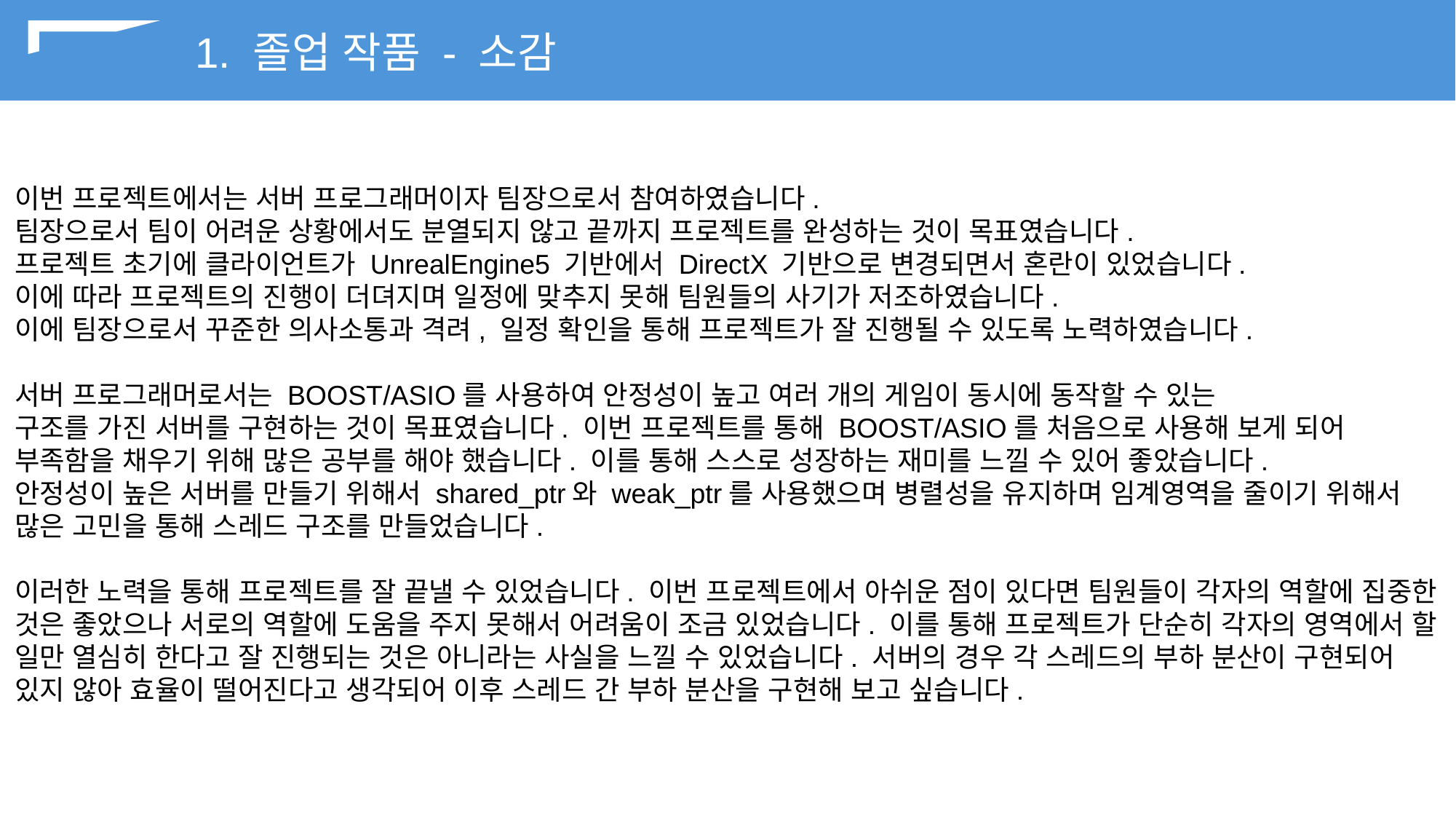

1. 졸업 작품 - 소감
이번 프로젝트에서는 서버 프로그래머이자 팀장으로서 참여하였습니다.
팀장으로서 팀이 어려운 상황에서도 분열되지 않고 끝까지 프로젝트를 완성하는 것이 목표였습니다.
프로젝트 초기에 클라이언트가 UnrealEngine5 기반에서 DirectX 기반으로 변경되면서 혼란이 있었습니다.
이에 따라 프로젝트의 진행이 더뎌지며 일정에 맞추지 못해 팀원들의 사기가 저조하였습니다.
이에 팀장으로서 꾸준한 의사소통과 격려, 일정 확인을 통해 프로젝트가 잘 진행될 수 있도록 노력하였습니다.

서버 프로그래머로서는 BOOST/ASIO를 사용하여 안정성이 높고 여러 개의 게임이 동시에 동작할 수 있는
구조를 가진 서버를 구현하는 것이 목표였습니다. 이번 프로젝트를 통해 BOOST/ASIO를 처음으로 사용해 보게 되어
부족함을 채우기 위해 많은 공부를 해야 했습니다. 이를 통해 스스로 성장하는 재미를 느낄 수 있어 좋았습니다.
안정성이 높은 서버를 만들기 위해서 shared_ptr와 weak_ptr를 사용했으며 병렬성을 유지하며 임계영역을 줄이기 위해서 많은 고민을 통해 스레드 구조를 만들었습니다.

이러한 노력을 통해 프로젝트를 잘 끝낼 수 있었습니다. 이번 프로젝트에서 아쉬운 점이 있다면 팀원들이 각자의 역할에 집중한 것은 좋았으나 서로의 역할에 도움을 주지 못해서 어려움이 조금 있었습니다. 이를 통해 프로젝트가 단순히 각자의 영역에서 할 일만 열심히 한다고 잘 진행되는 것은 아니라는 사실을 느낄 수 있었습니다. 서버의 경우 각 스레드의 부하 분산이 구현되어 있지 않아 효율이 떨어진다고 생각되어 이후 스레드 간 부하 분산을 구현해 보고 싶습니다.